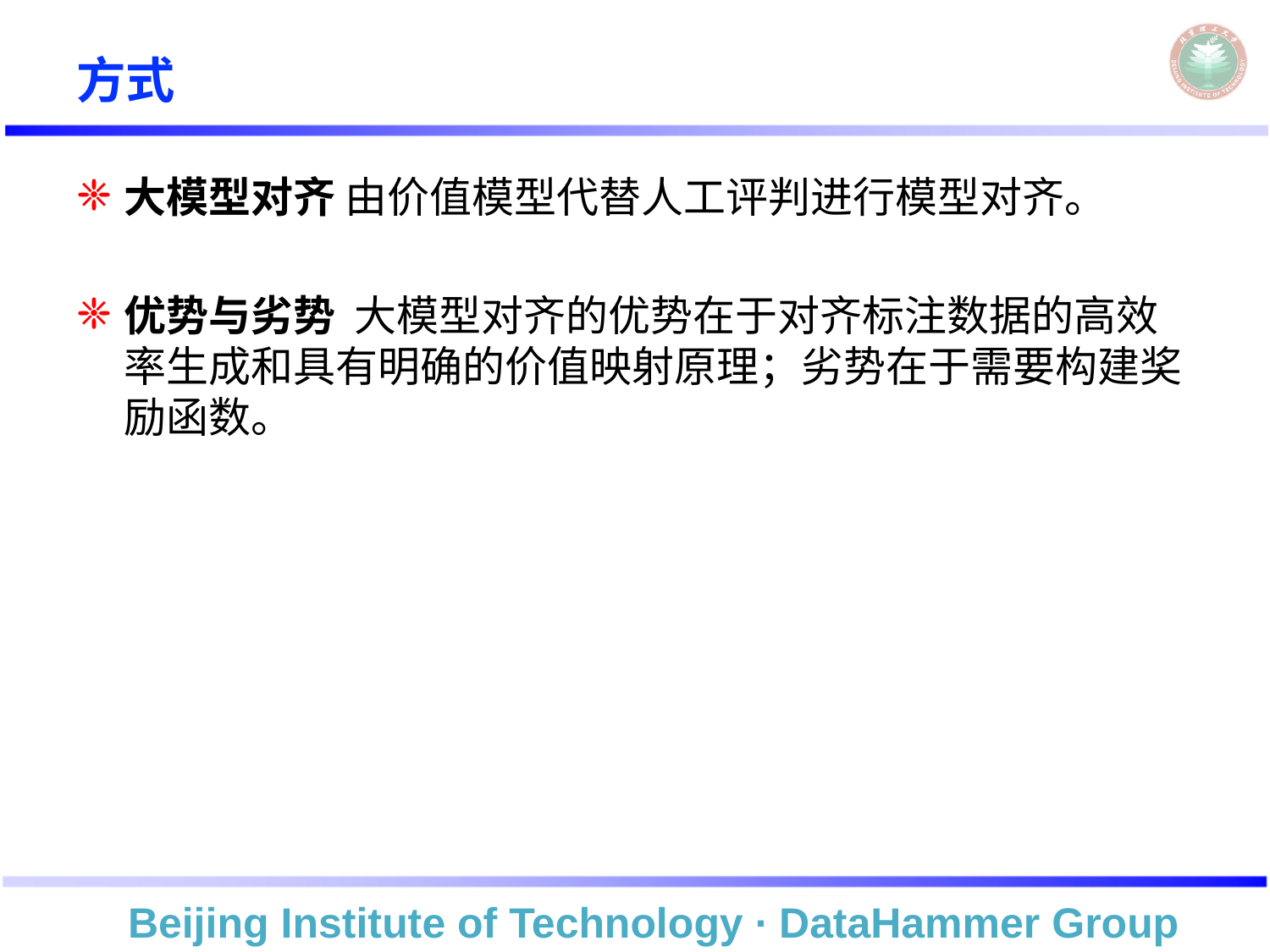

# 方式
大模型对齐 由价值模型代替人工评判进行模型对齐。

优势与劣势  大模型对齐的优势在于对齐标注数据的高效率生成和具有明确的价值映射原理；劣势在于需要构建奖励函数。